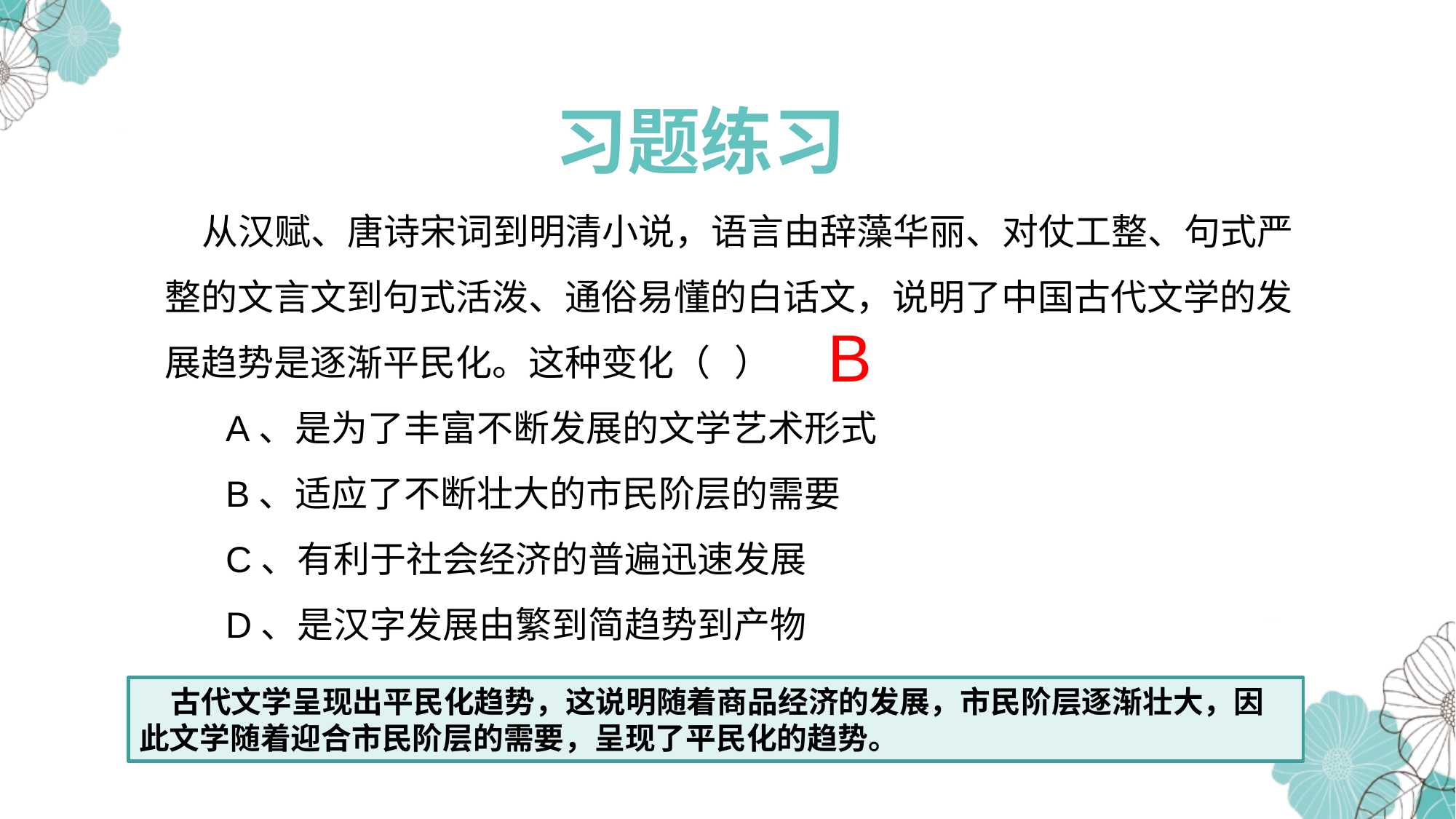

习题练习
     从汉赋、唐诗宋词到明清小说，语言由辞藻华丽、对仗工整、句式严整的文言文到句式活泼、通俗易懂的白话文，说明了中国古代文学的发展趋势是逐渐平民化。这种变化（   ）
      A、是为了丰富不断发展的文学艺术形式
      B、适应了不断壮大的市民阶层的需要
      C、有利于社会经济的普遍迅速发展
      D、是汉字发展由繁到简趋势到产物
B
    古代文学呈现出平民化趋势，这说明随着商品经济的发展，市民阶层逐渐壮大，因此文学随着迎合市民阶层的需要，呈现了平民化的趋势。